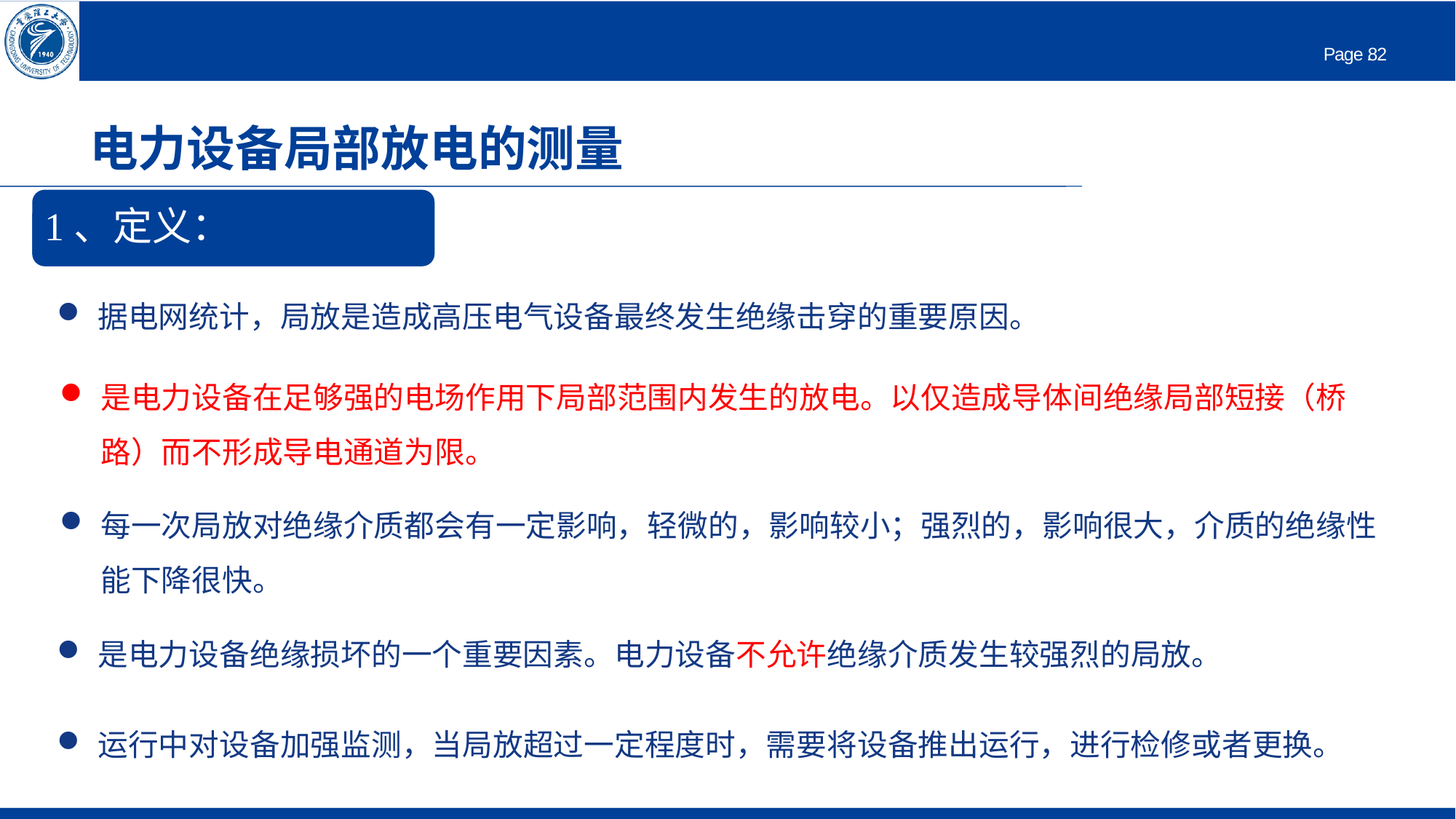

# 电力设备局部放电的测量

1、定义：
据电网统计，局放是造成高压电气设备最终发生绝缘击穿的重要原因。
是电力设备在足够强的电场作用下局部范围内发生的放电。以仅造成导体间绝缘局部短接（桥路）而不形成导电通道为限。
每一次局放对绝缘介质都会有一定影响，轻微的，影响较小；强烈的，影响很大，介质的绝缘性能下降很快。
是电力设备绝缘损坏的一个重要因素。电力设备不允许绝缘介质发生较强烈的局放。
运行中对设备加强监测，当局放超过一定程度时，需要将设备推出运行，进行检修或者更换。